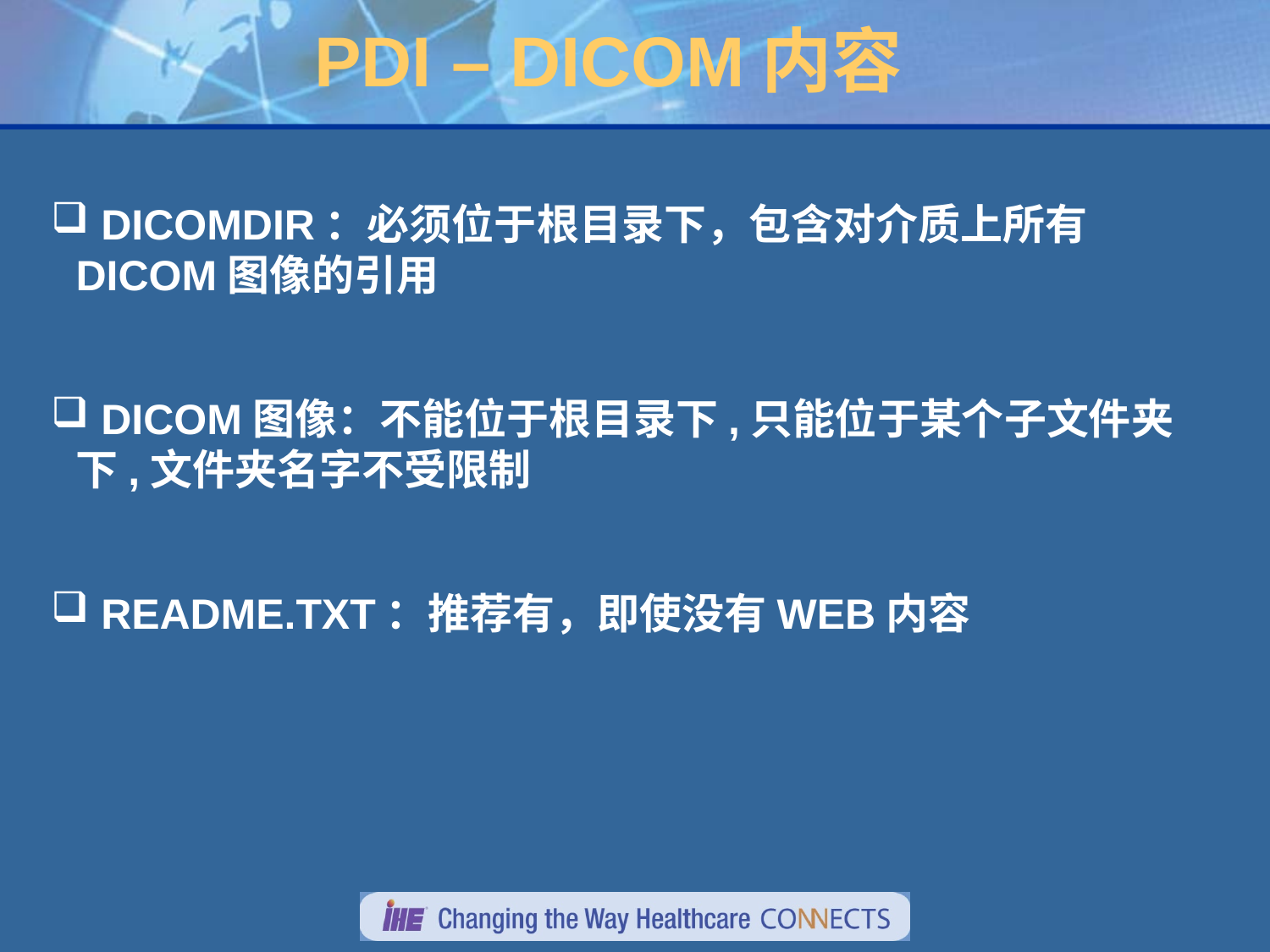

# PDI – DICOM内容
 DICOMDIR：必须位于根目录下，包含对介质上所有DICOM图像的引用

 DICOM图像：不能位于根目录下,只能位于某个子文件夹下,文件夹名字不受限制

 README.TXT：推荐有，即使没有WEB内容